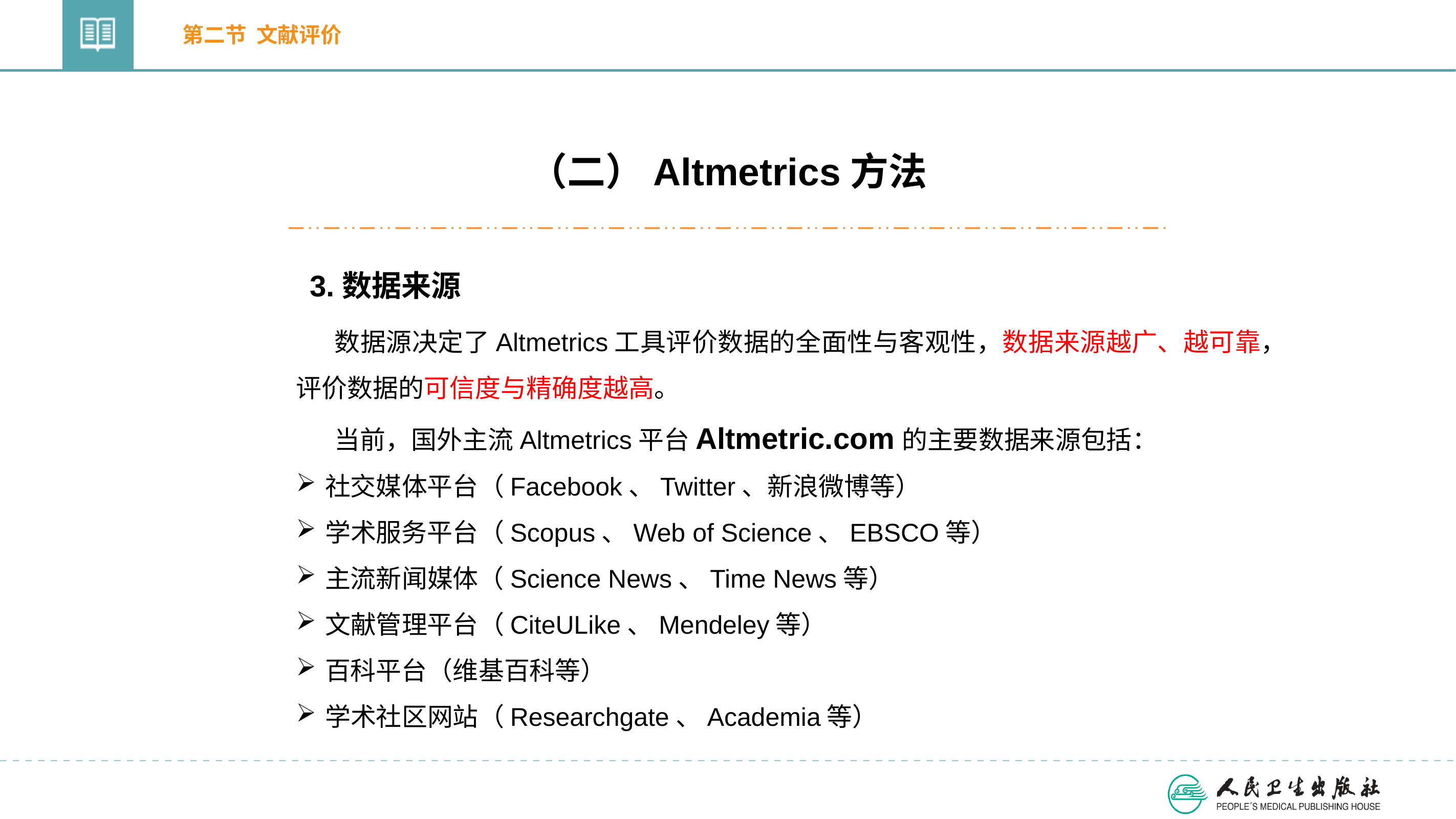

第二节  文献评价
（二）Altmetrics方法

3.数据来源
数据源决定了Altmetrics工具评价数据的全面性与客观性，数据来源越广、越可靠，评价数据的可信度与精确度越高。
当前，国外主流Altmetrics平台Altmetric.com的主要数据来源包括：
社交媒体平台（Facebook、Twitter、新浪微博等）
学术服务平台（Scopus、Web of Science、EBSCO等）
主流新闻媒体（Science News、Time News等）
文献管理平台（CiteULike、Mendeley等）
百科平台（维基百科等）
学术社区网站（Researchgate、Academia等）